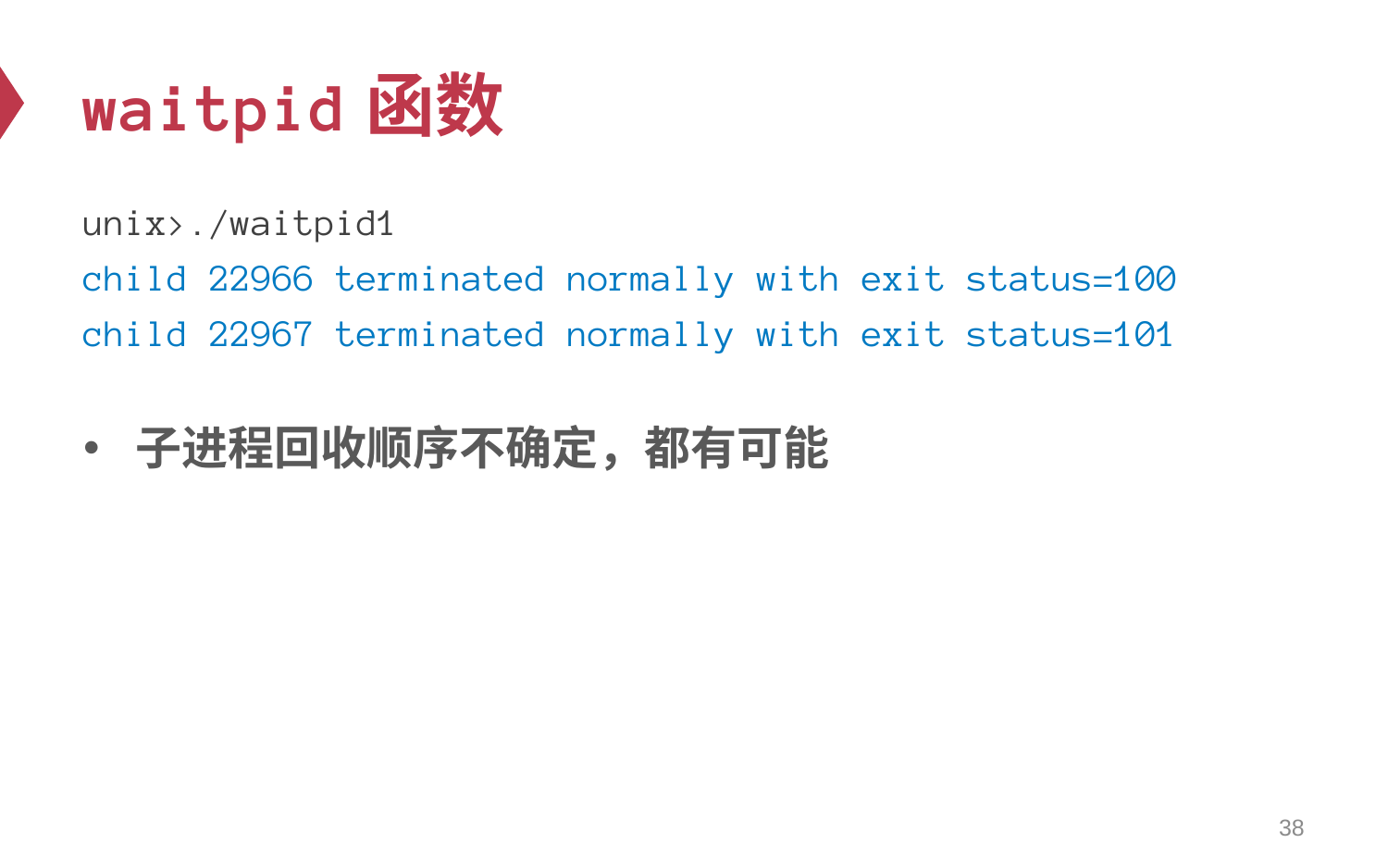

# waitpid函数
unix>./waitpid1
child 22966 terminated normally with exit status=100
child 22967 terminated normally with exit status=101
子进程回收顺序不确定，都有可能

38